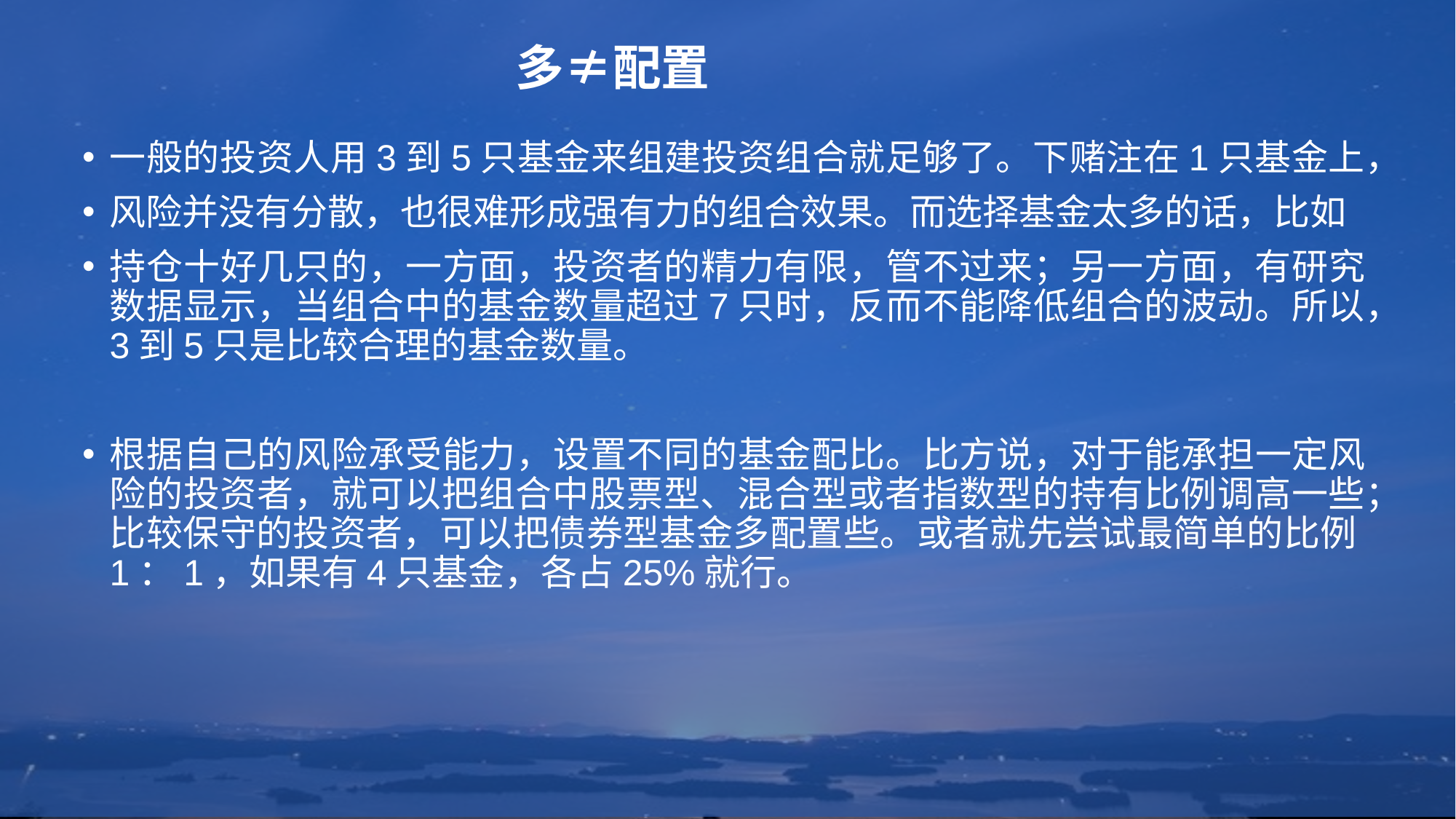

# 多≠配置
一般的投资人用3到5只基金来组建投资组合就足够了。下赌注在1只基金上，
风险并没有分散，也很难形成强有力的组合效果。而选择基金太多的话，比如
持仓十好几只的，一方面，投资者的精力有限，管不过来；另一方面，有研究数据显示，当组合中的基金数量超过7只时，反而不能降低组合的波动。所以，3到5只是比较合理的基金数量。

根据自己的风险承受能力，设置不同的基金配比。比方说，对于能承担一定风险的投资者，就可以把组合中股票型、混合型或者指数型的持有比例调高一些；比较保守的投资者，可以把债券型基金多配置些。或者就先尝试最简单的比例1：1，如果有4只基金，各占25%就行。